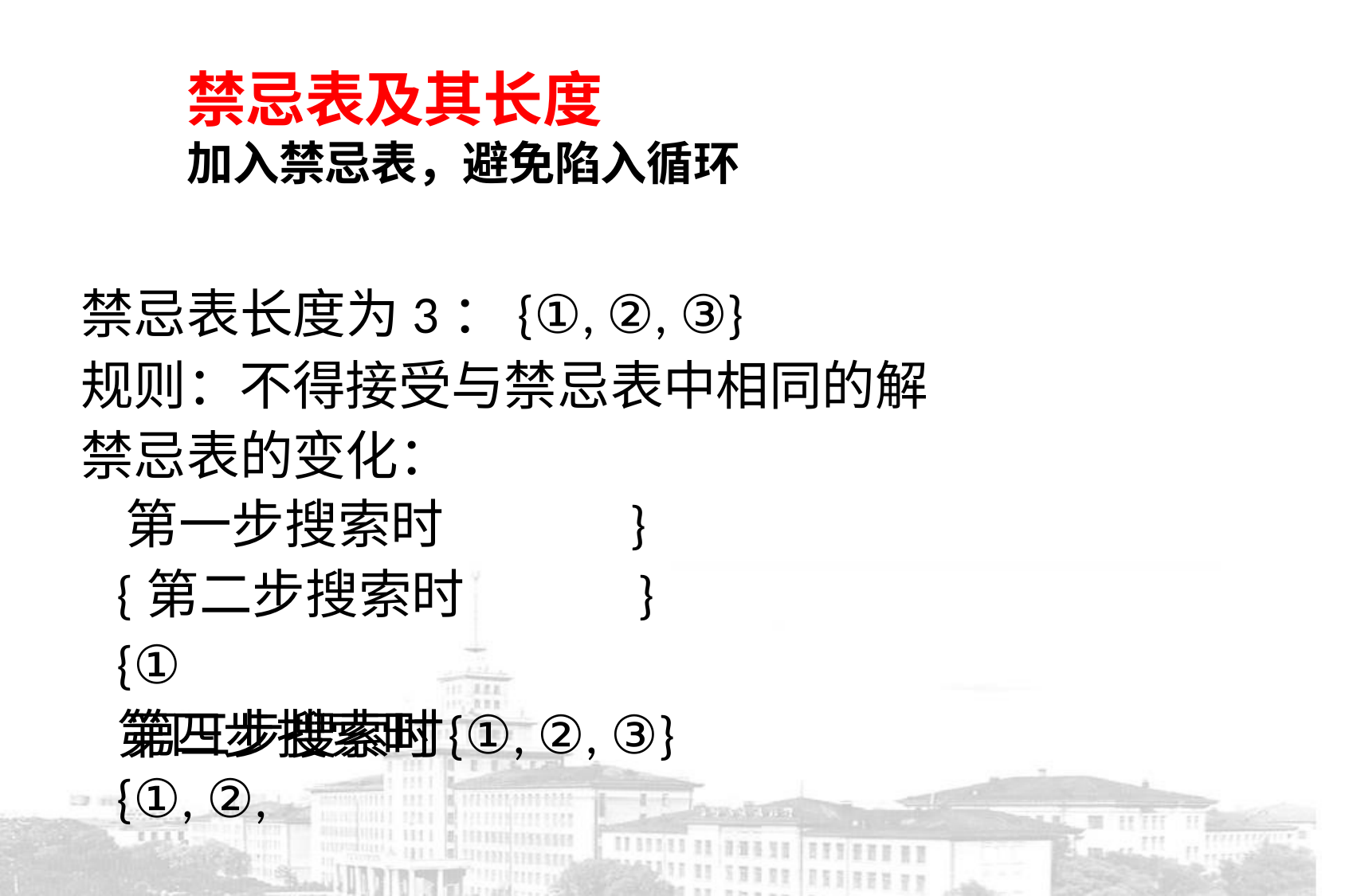

# 禁忌表及其长度
加入禁忌表，避免陷入循环
禁忌表长度为3：{①, ②, ③}
规则：不得接受与禁忌表中相同的解禁忌表的变化：
第一步搜索时{第二步搜索时{①
第三步搜索时{①, ②,	}
}
}
第四步搜索时{①, ②, ③}